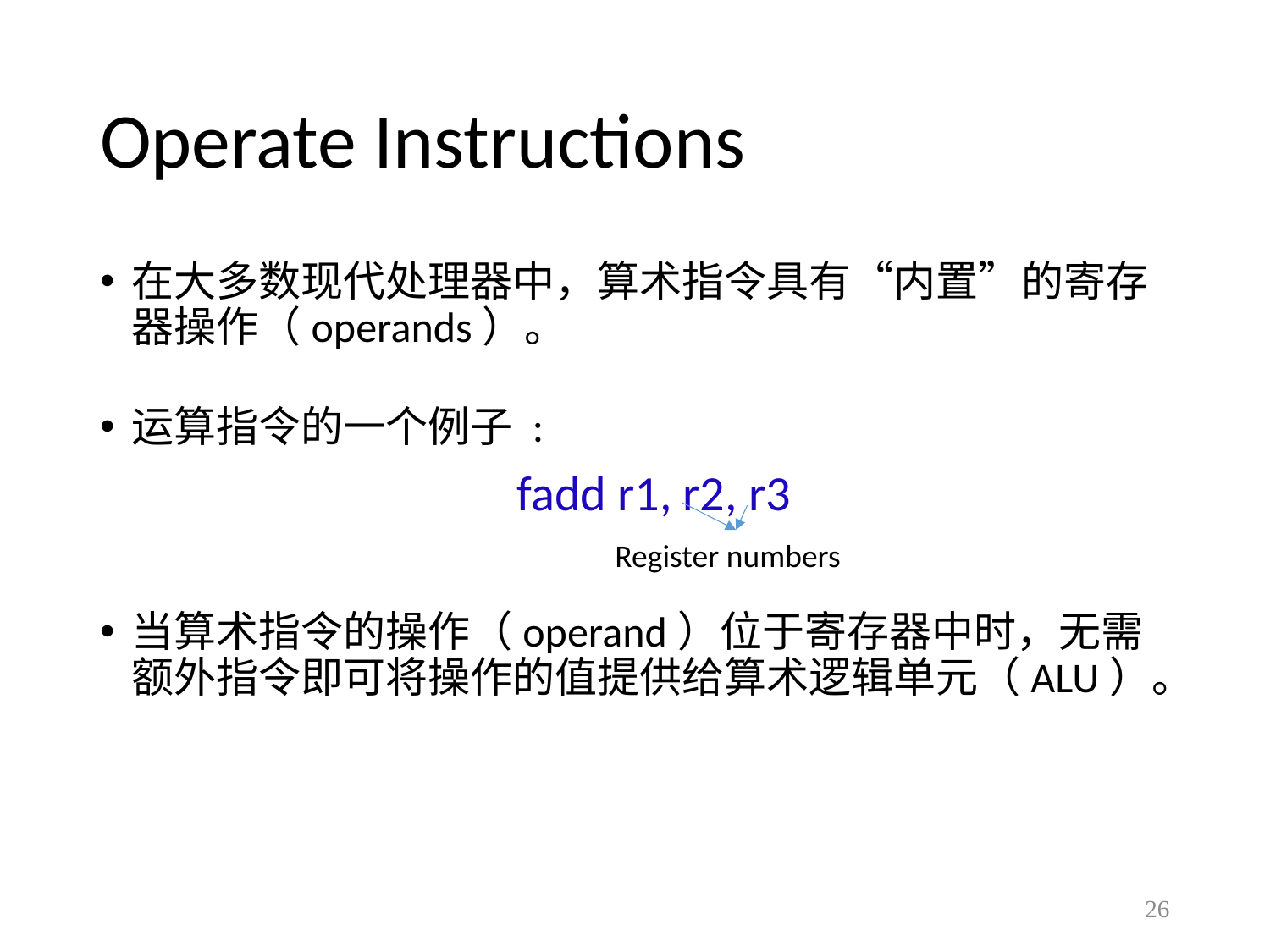

# Operate Instructions
在大多数现代处理器中，算术指令具有“内置”的寄存器操作（operands）。

运算指令的一个例子 :
		                       fadd r1, r2, r3

当算术指令的操作（operand）位于寄存器中时，无需额外指令即可将操作的值提供给算术逻辑单元（ALU）。
Register numbers
26